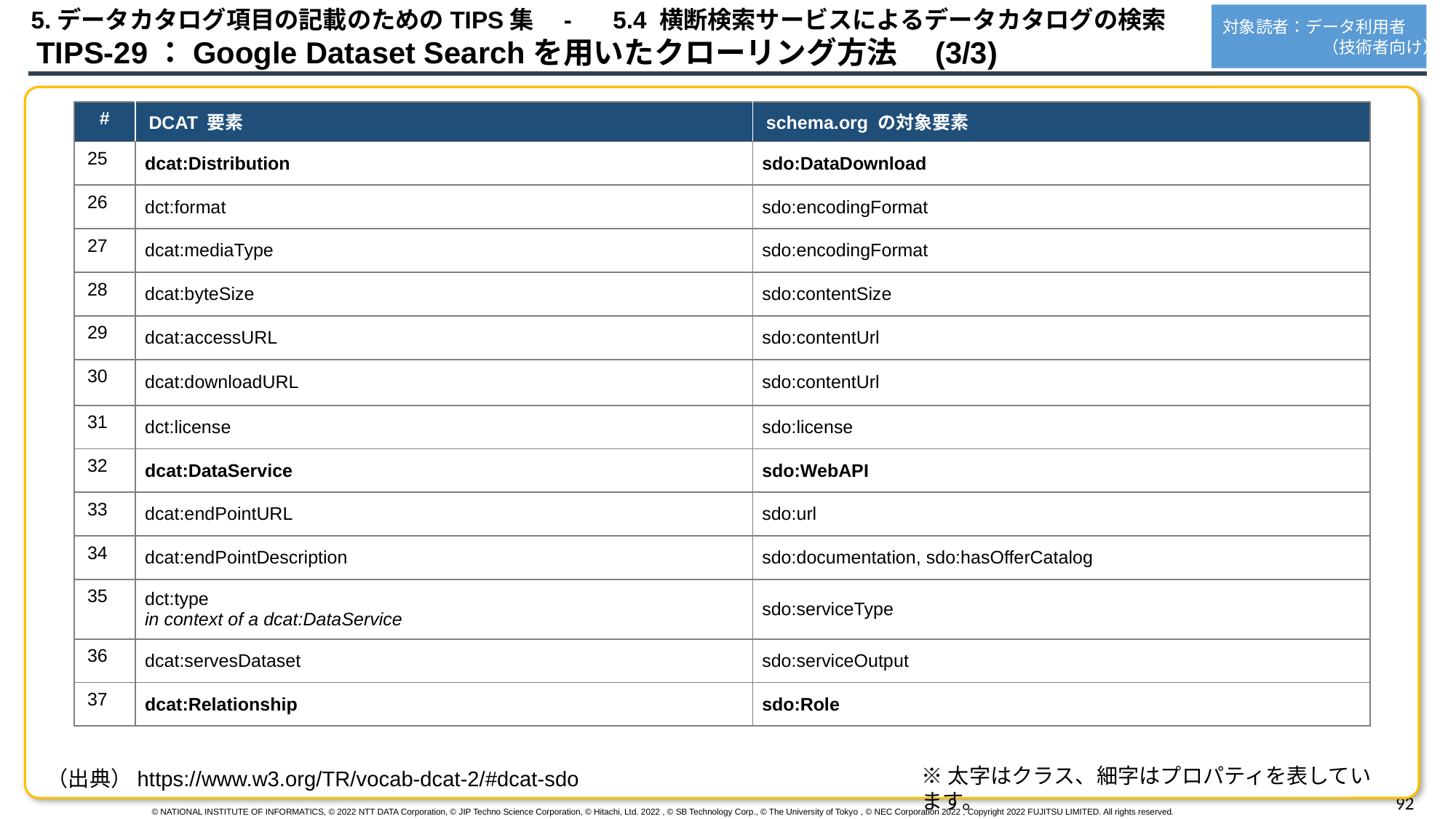

5.データカタログ項目の記載のためのTIPS集　-　 5.4 横断検索サービスによるデータカタログの検索
対象読者：データ利用者
　　　　　　（技術者向け）
 TIPS-29：Google Dataset Searchを用いたクローリング方法　(3/3)

| # | DCAT 要素 | schema.org の対象要素 |
| --- | --- | --- |
| 25 | dcat:Distribution | sdo:DataDownload |
| 26 | dct:format | sdo:encodingFormat |
| 27 | dcat:mediaType | sdo:encodingFormat |
| 28 | dcat:byteSize | sdo:contentSize |
| 29 | dcat:accessURL | sdo:contentUrl |
| 30 | dcat:downloadURL | sdo:contentUrl |
| 31 | dct:license | sdo:license |
| 32 | dcat:DataService | sdo:WebAPI |
| 33 | dcat:endPointURL | sdo:url |
| 34 | dcat:endPointDescription | sdo:documentation, sdo:hasOfferCatalog |
| 35 | dct:type in context of a dcat:DataService | sdo:serviceType |
| 36 | dcat:servesDataset | sdo:serviceOutput |
| 37 | dcat:Relationship | sdo:Role |
※太字はクラス、細字はプロパティを表しています。
（出典）https://www.w3.org/TR/vocab-dcat-2/#dcat-sdo